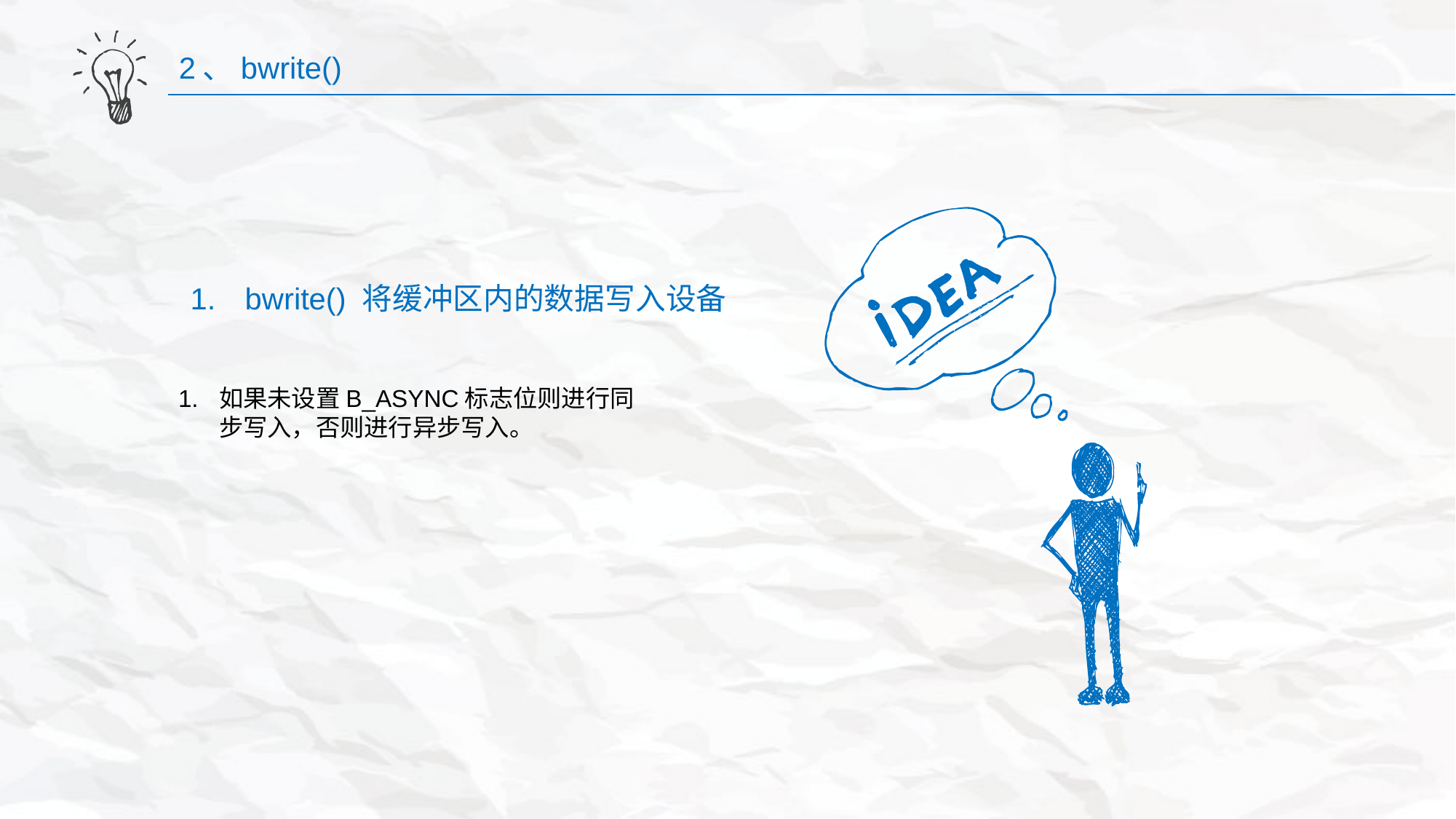

2、bwrite()

bwrite() 将缓冲区内的数据写入设备
如果未设置B_ASYNC标志位则进行同步写入，否则进行异步写入。